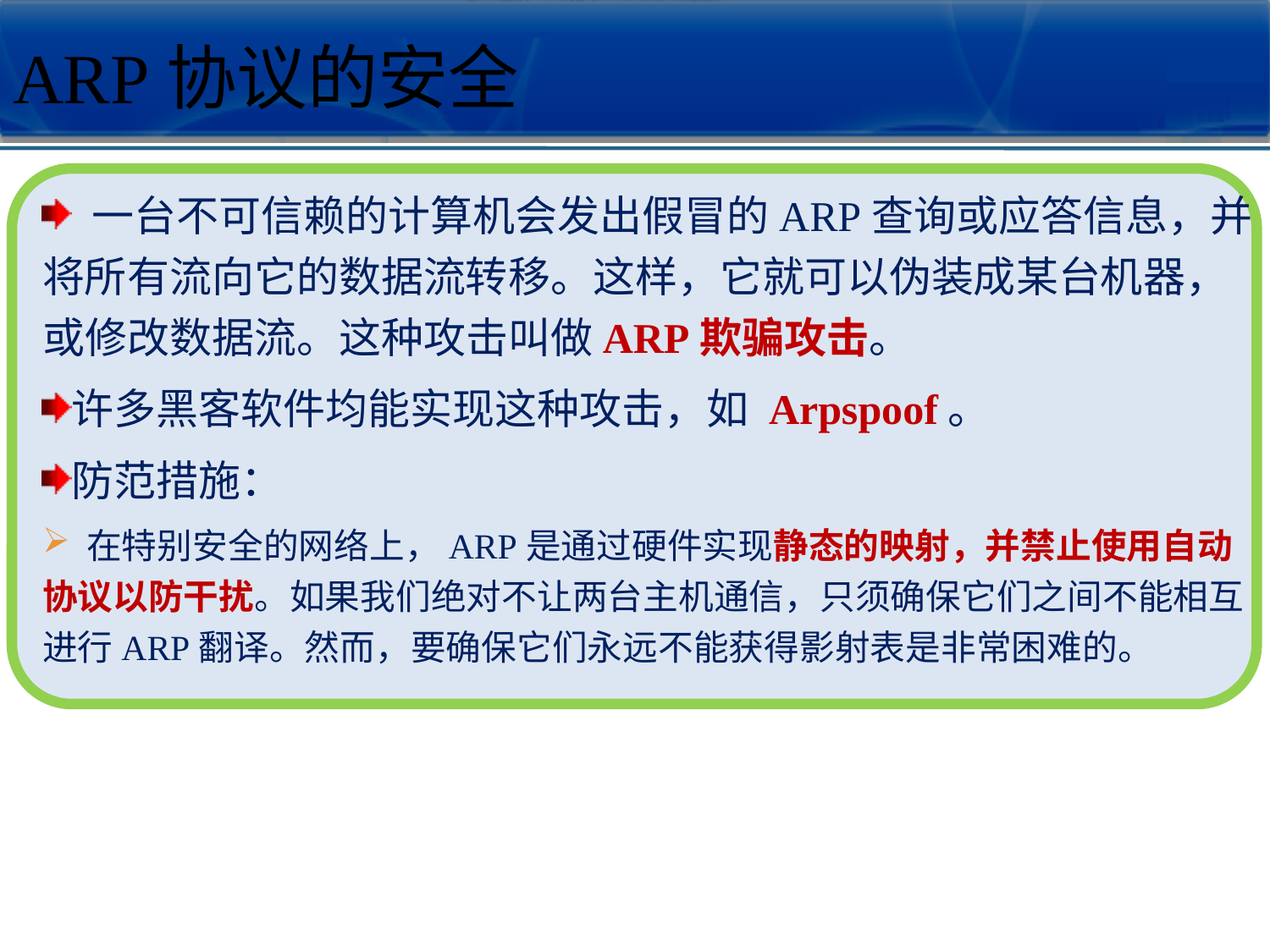

ARP协议的安全

 一台不可信赖的计算机会发出假冒的ARP查询或应答信息，并将所有流向它的数据流转移。这样，它就可以伪装成某台机器，或修改数据流。这种攻击叫做ARP欺骗攻击。
许多黑客软件均能实现这种攻击，如 Arpspoof。
防范措施：
 在特别安全的网络上，ARP是通过硬件实现静态的映射，并禁止使用自动协议以防干扰。如果我们绝对不让两台主机通信，只须确保它们之间不能相互进行ARP翻译。然而，要确保它们永远不能获得影射表是非常困难的。